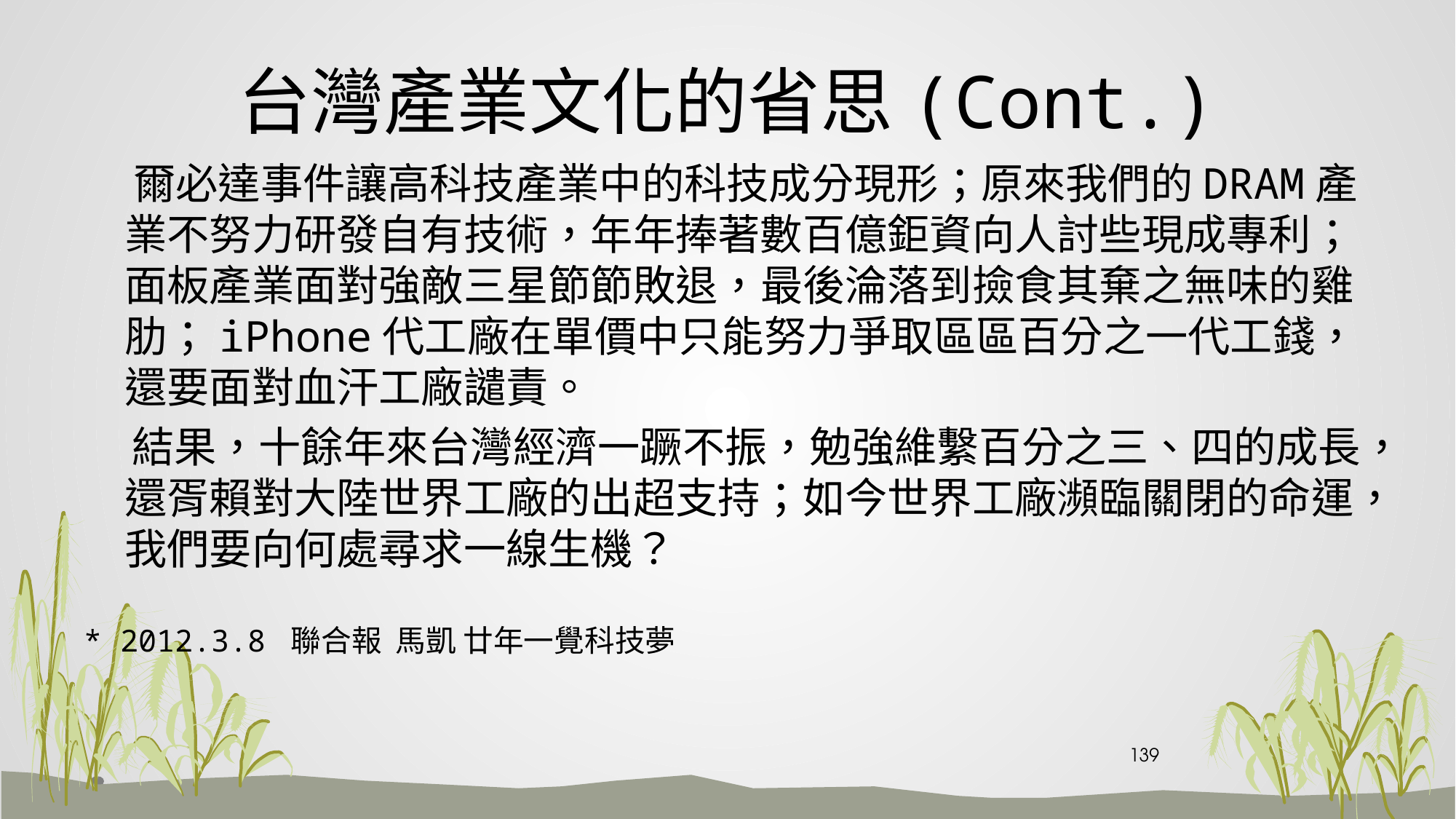

# 台灣產業文化的省思(Cont.)
     爾必達事件讓高科技產業中的科技成分現形；原來我們的DRAM產業不努力研發自有技術，年年捧著數百億鉅資向人討些現成專利；面板產業面對強敵三星節節敗退，最後淪落到撿食其棄之無味的雞肋；iPhone代工廠在單價中只能努力爭取區區百分之一代工錢，還要面對血汗工廠譴責。
    結果，十餘年來台灣經濟一蹶不振，勉強維繫百分之三、四的成長，還胥賴對大陸世界工廠的出超支持；如今世界工廠瀕臨關閉的命運，我們要向何處尋求一線生機？

* 2012.3.8 聯合報  馬凱 廿年一覺科技夢

139